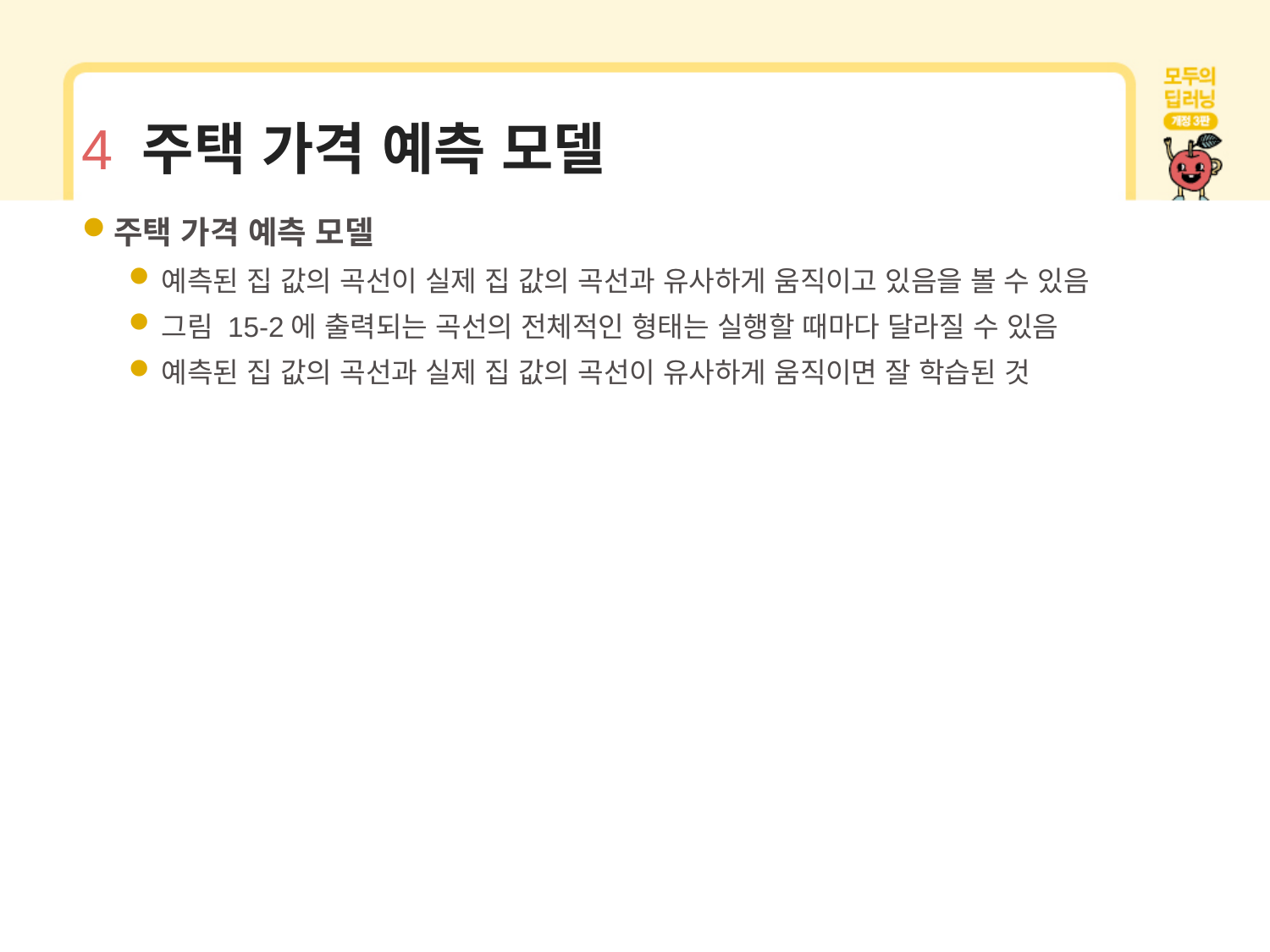

# 4 주택 가격 예측 모델
주택 가격 예측 모델
예측된 집 값의 곡선이 실제 집 값의 곡선과 유사하게 움직이고 있음을 볼 수 있음
그림 15-2에 출력되는 곡선의 전체적인 형태는 실행할 때마다 달라질 수 있음
예측된 집 값의 곡선과 실제 집 값의 곡선이 유사하게 움직이면 잘 학습된 것